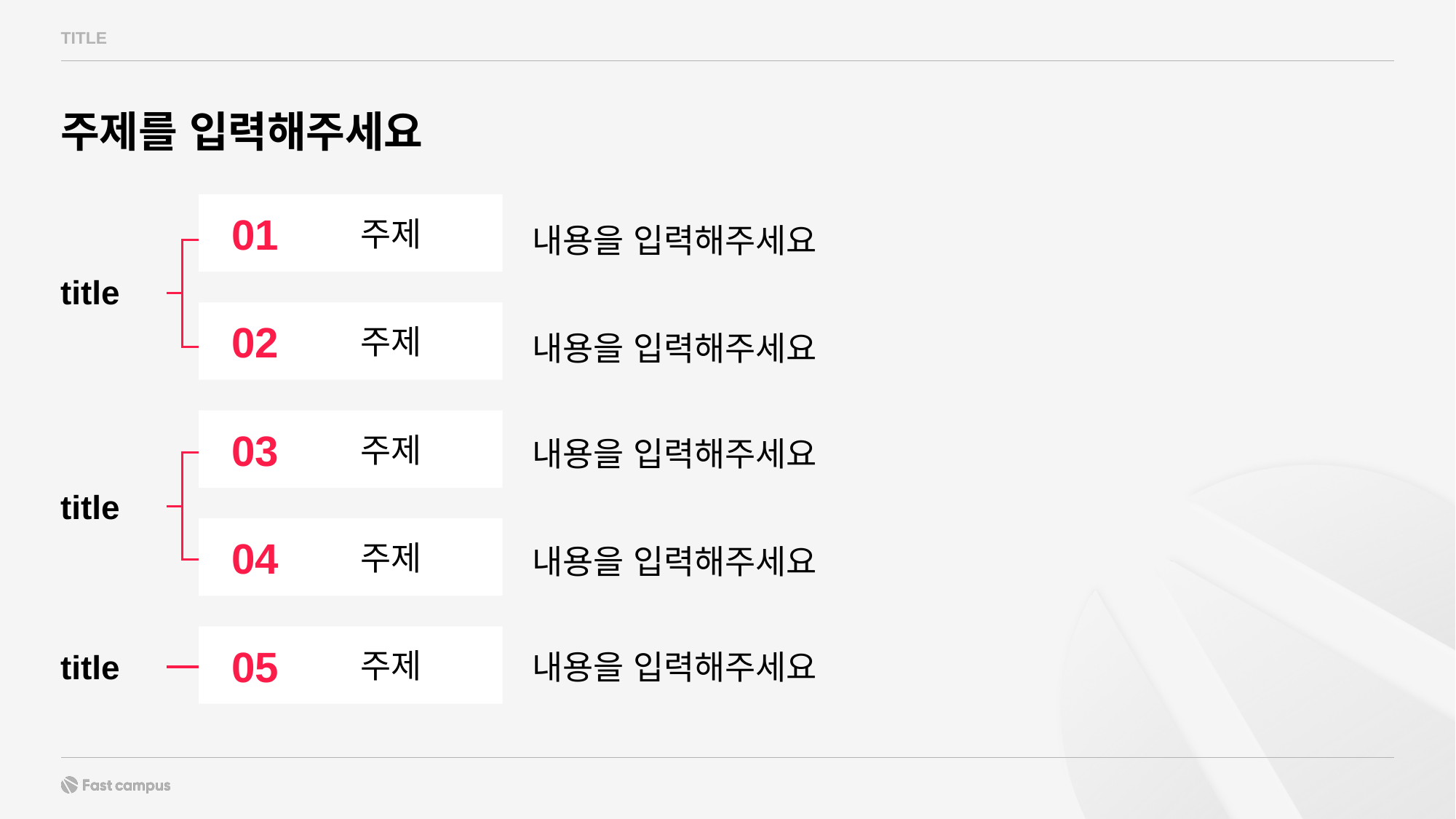

TITLE
주제를 입력해주세요

주제
01
내용을 입력해주세요
title

주제
02
내용을 입력해주세요

주제
03
내용을 입력해주세요
title

주제
04
내용을 입력해주세요

주제
05
title
내용을 입력해주세요